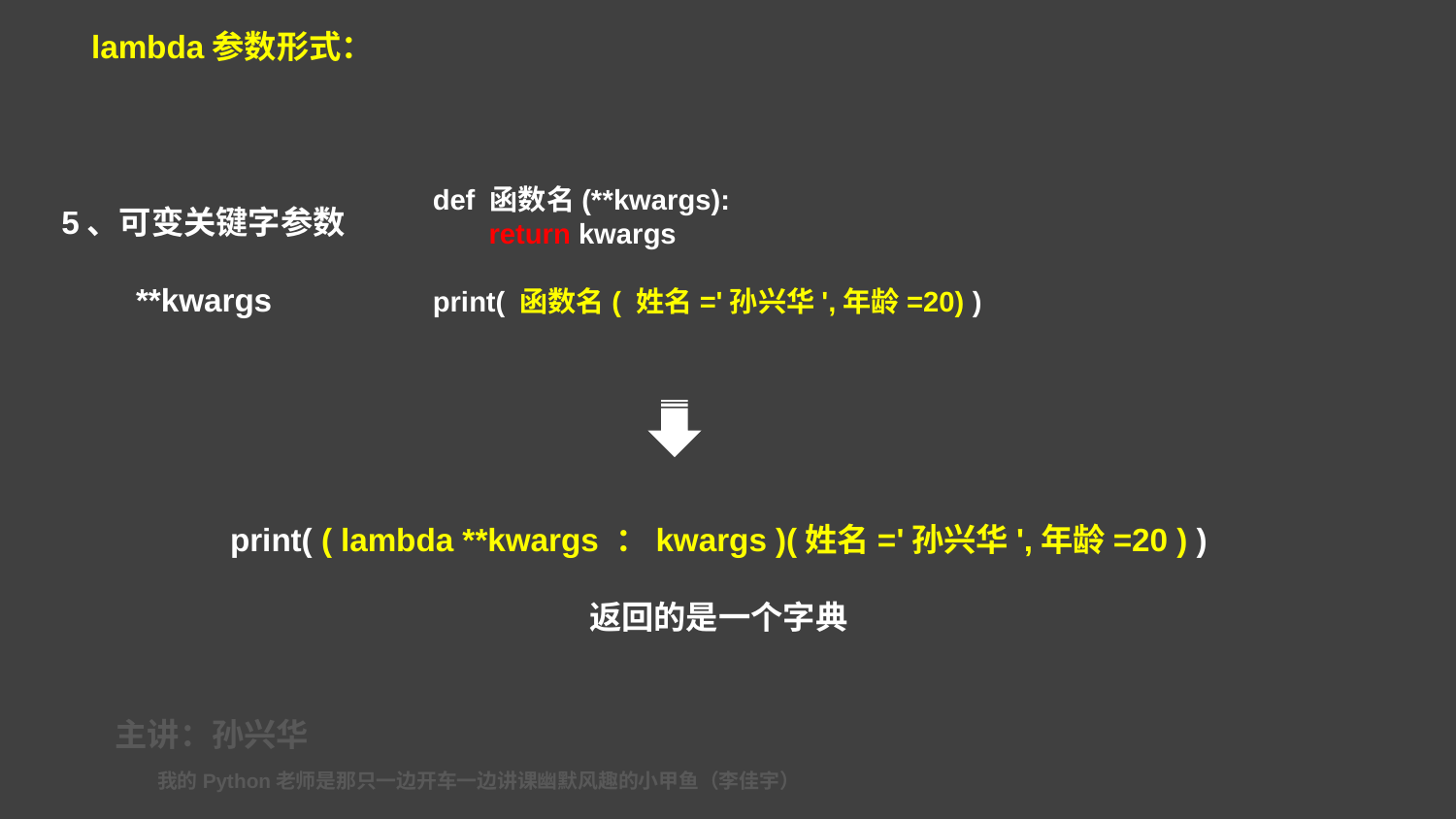

lambda参数形式：
def 函数名(**kwargs):
       return kwargs

print( 函数名( 姓名='孙兴华',年龄=20) )
5、可变关键字参数

**kwargs

print( ( lambda **kwargs ：kwargs )(姓名='孙兴华',年龄=20 ) )

返回的是一个字典